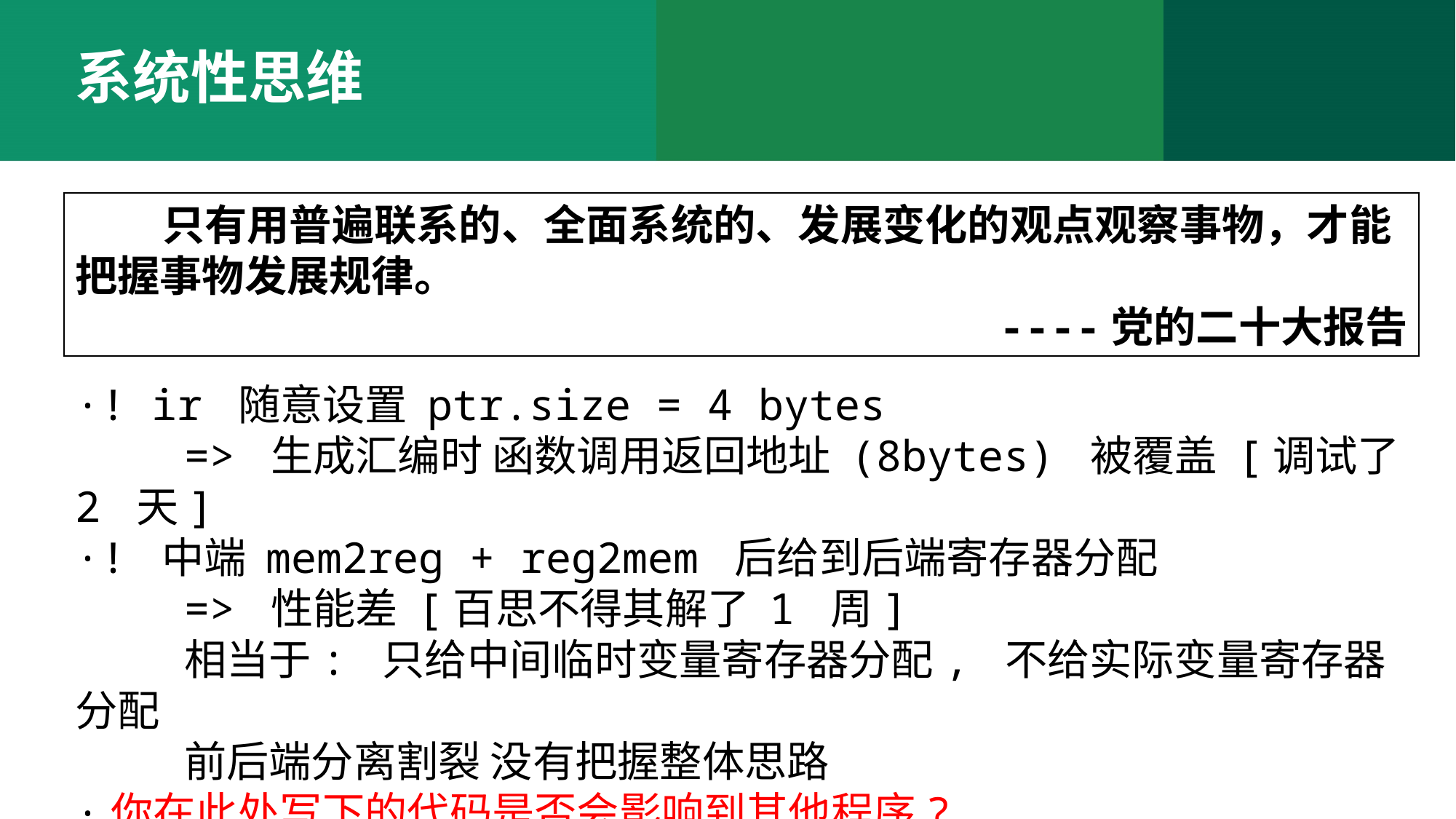

系统性思维
        只有用普遍联系的、全面系统的、发展变化的观点观察事物，才能把握事物发展规律。
----党的二十大报告
·! ir 随意设置 ptr.size = 4 bytes
	=> 生成汇编时 函数调用返回地址 (8bytes) 被覆盖 [调试了 2 天]
·! 中端 mem2reg + reg2mem 后给到后端寄存器分配
	=> 性能差 [百思不得其解了 1 周]
	相当于: 只给中间临时变量寄存器分配, 不给实际变量寄存器分配
	前后端分离割裂 没有把握整体思路
·你在此处写下的代码是否会影响到其他程序?